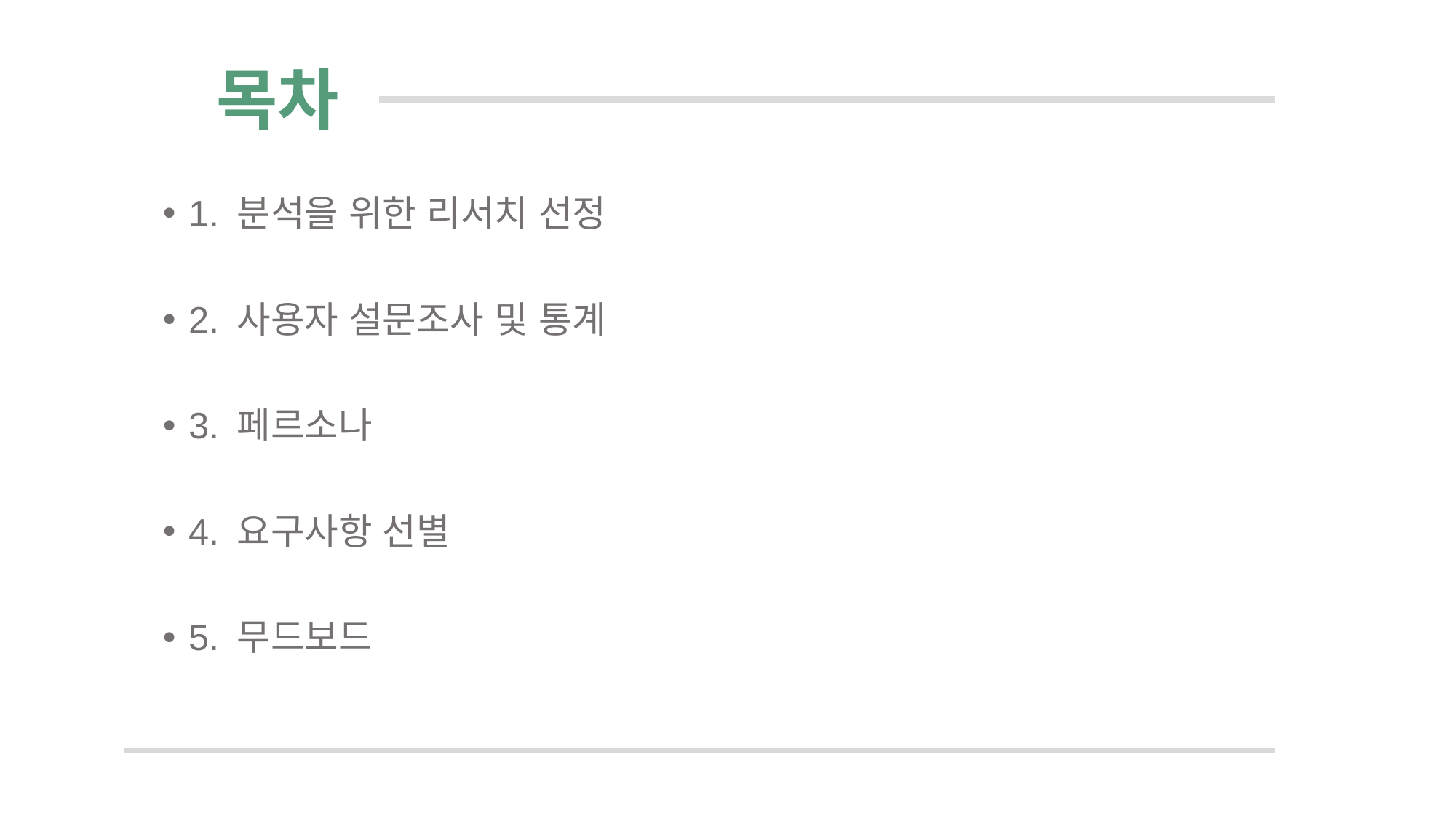

# 목차

1. 분석을 위한 리서치 선정

2. 사용자 설문조사 및 통계

3. 페르소나

4. 요구사항 선별

5. 무드보드